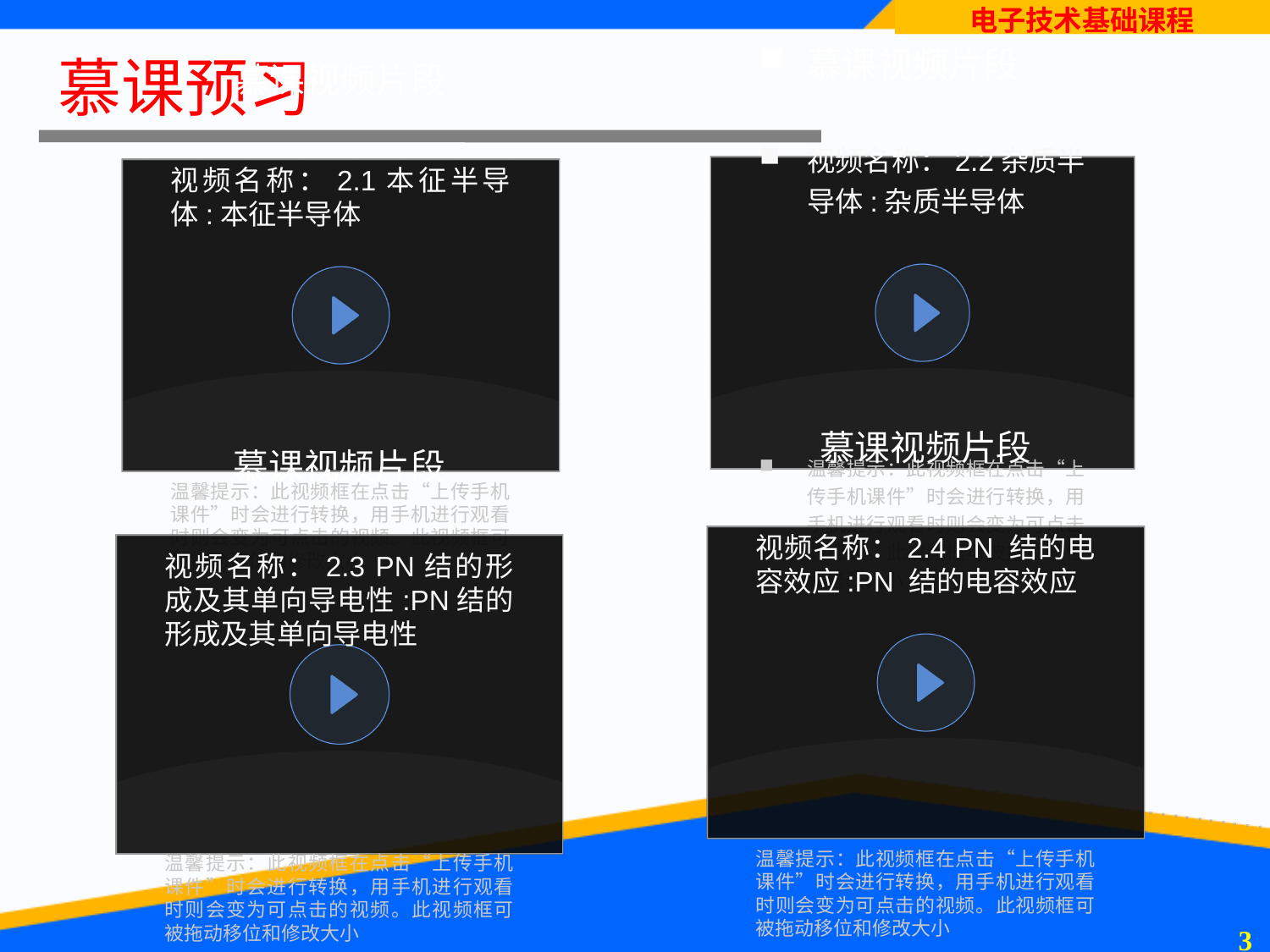

# 慕课预习
慕课视频片段

视频名称：2.2杂质半导体:杂质半导体

温馨提示：此视频框在点击“上传手机课件”时会进行转换，用手机进行观看时则会变为可点击的视频。此视频框可被拖动移位和修改大小
慕课视频片段

视频名称：2.1本征半导体:本征半导体

温馨提示：此视频框在点击“上传手机课件”时会进行转换，用手机进行观看时则会变为可点击的视频。此视频框可被拖动移位和修改大小
慕课视频片段

视频名称：2.4 PN 结的电容效应:PN 结的电容效应

温馨提示：此视频框在点击“上传手机课件”时会进行转换，用手机进行观看时则会变为可点击的视频。此视频框可被拖动移位和修改大小
慕课视频片段

视频名称：2.3 PN结的形成及其单向导电性:PN结的形成及其单向导电性

温馨提示：此视频框在点击“上传手机课件”时会进行转换，用手机进行观看时则会变为可点击的视频。此视频框可被拖动移位和修改大小
3